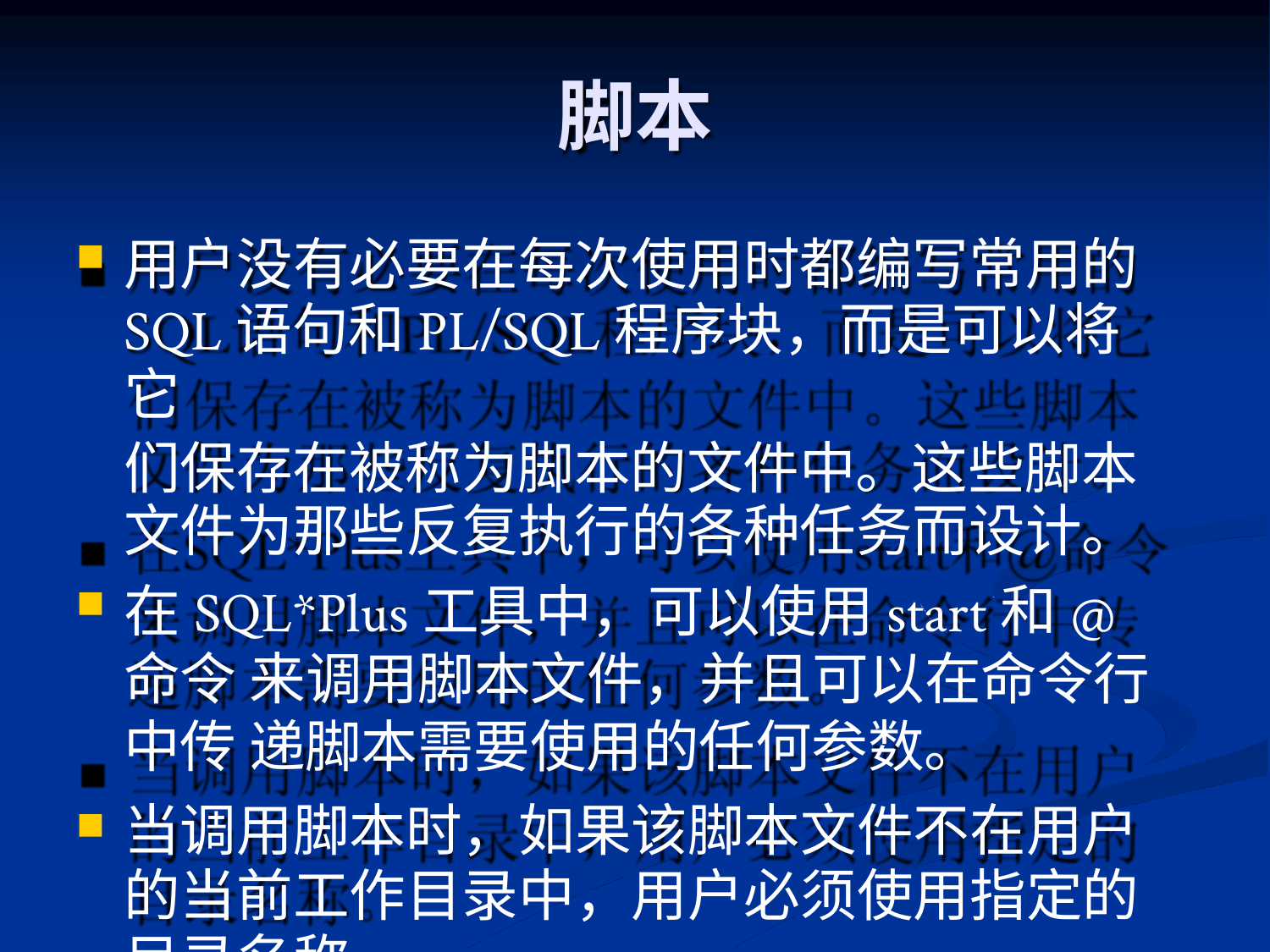

# 脚本

用户没有必要在每次使用时都编写常用的
SQL语句和PL/SQL程序块，而是可以将它
们保存在被称为脚本的文件中。这些脚本 文件为那些反复执行的各种任务而设计。
在SQL*Plus工具中，可以使用start和@命令 来调用脚本文件，并且可以在命令行中传 递脚本需要使用的任何参数。
当调用脚本时，如果该脚本文件不在用户 的当前工作目录中，用户必须使用指定的 目录名称。